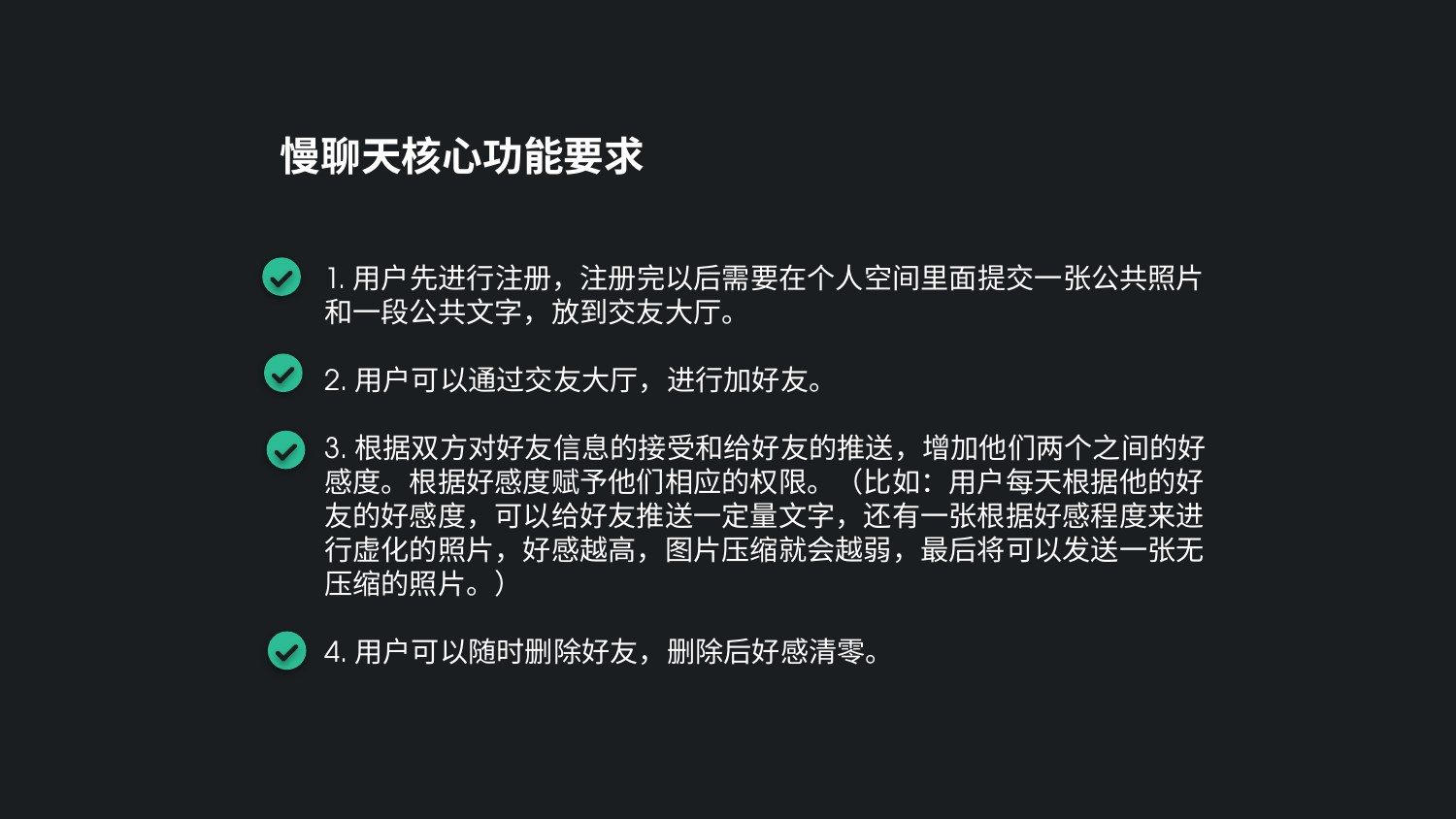

慢聊天核心功能要求
1.用户先进行注册，注册完以后需要在个人空间里面提交一张公共照片和一段公共文字，放到交友大厅。

2.用户可以通过交友大厅，进行加好友。

3.根据双方对好友信息的接受和给好友的推送，增加他们两个之间的好感度。根据好感度赋予他们相应的权限。（比如：用户每天根据他的好友的好感度，可以给好友推送一定量文字，还有一张根据好感程度来进行虚化的照片，好感越高，图片压缩就会越弱，最后将可以发送一张无压缩的照片。）

4.用户可以随时删除好友，删除后好感清零。